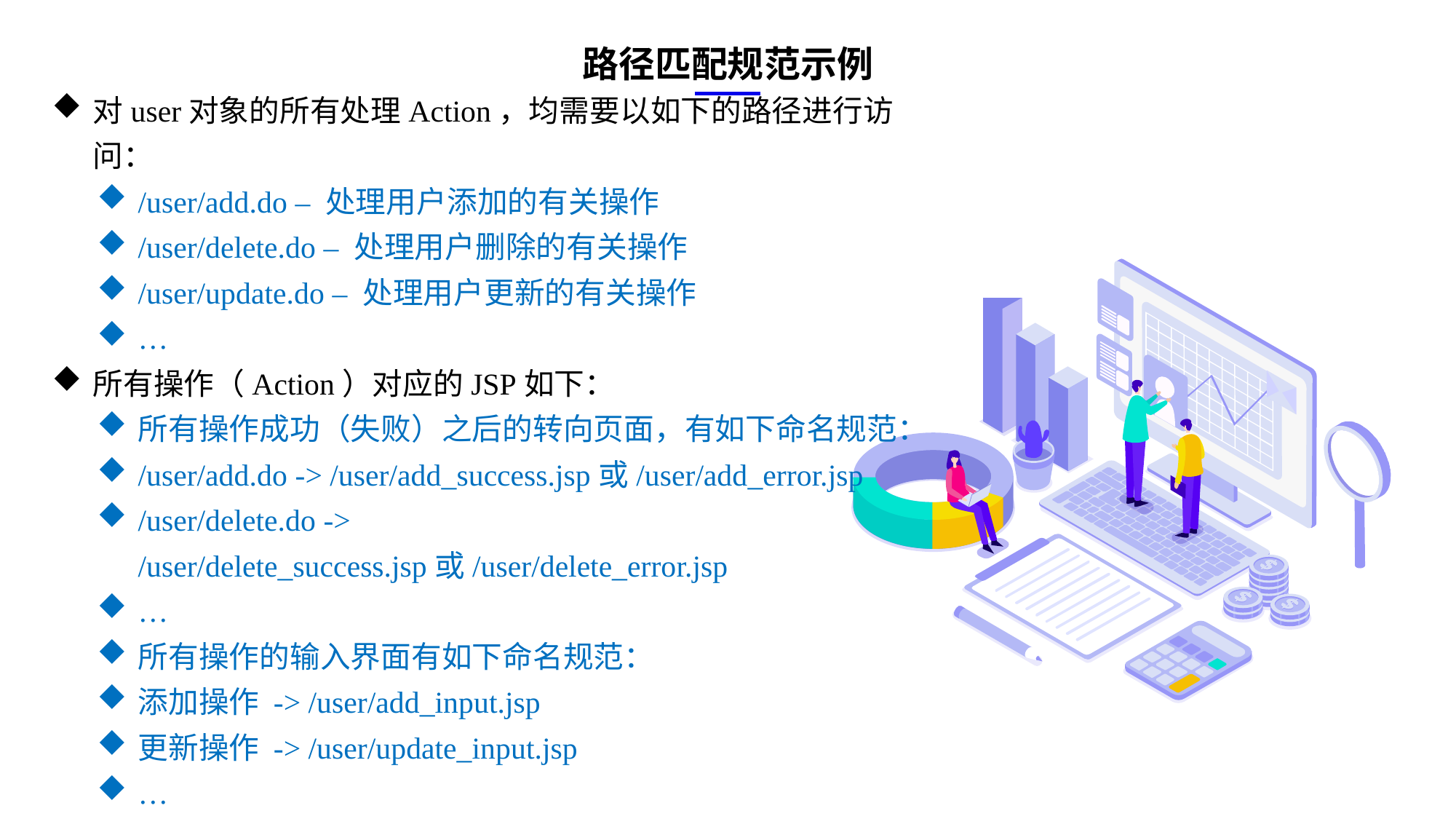

路径匹配规范示例
对user对象的所有处理Action，均需要以如下的路径进行访问：
/user/add.do – 处理用户添加的有关操作
/user/delete.do – 处理用户删除的有关操作
/user/update.do – 处理用户更新的有关操作
…
所有操作（Action）对应的JSP如下：
所有操作成功（失败）之后的转向页面，有如下命名规范：
/user/add.do -> /user/add_success.jsp或/user/add_error.jsp
/user/delete.do -> /user/delete_success.jsp或/user/delete_error.jsp
…
所有操作的输入界面有如下命名规范：
添加操作 -> /user/add_input.jsp
更新操作 -> /user/update_input.jsp
…
e7d195523061f1c0ae0eb3eed39d2bcef4622b2499a05fe6567B54A876BEB457BD1EB8EBE9915191D1FA2E860D28D251AB291D9CBBDD28D4BD16020FD75D8281481517FC21E86E4C931520AFA1087E92E357E3DB373CA326F6F926B1A67F681E99E875FFD293B2C32B3919AE4D43F9436862A7DD54F9346DF3662D8AB7319030EF75D53FF682DE13